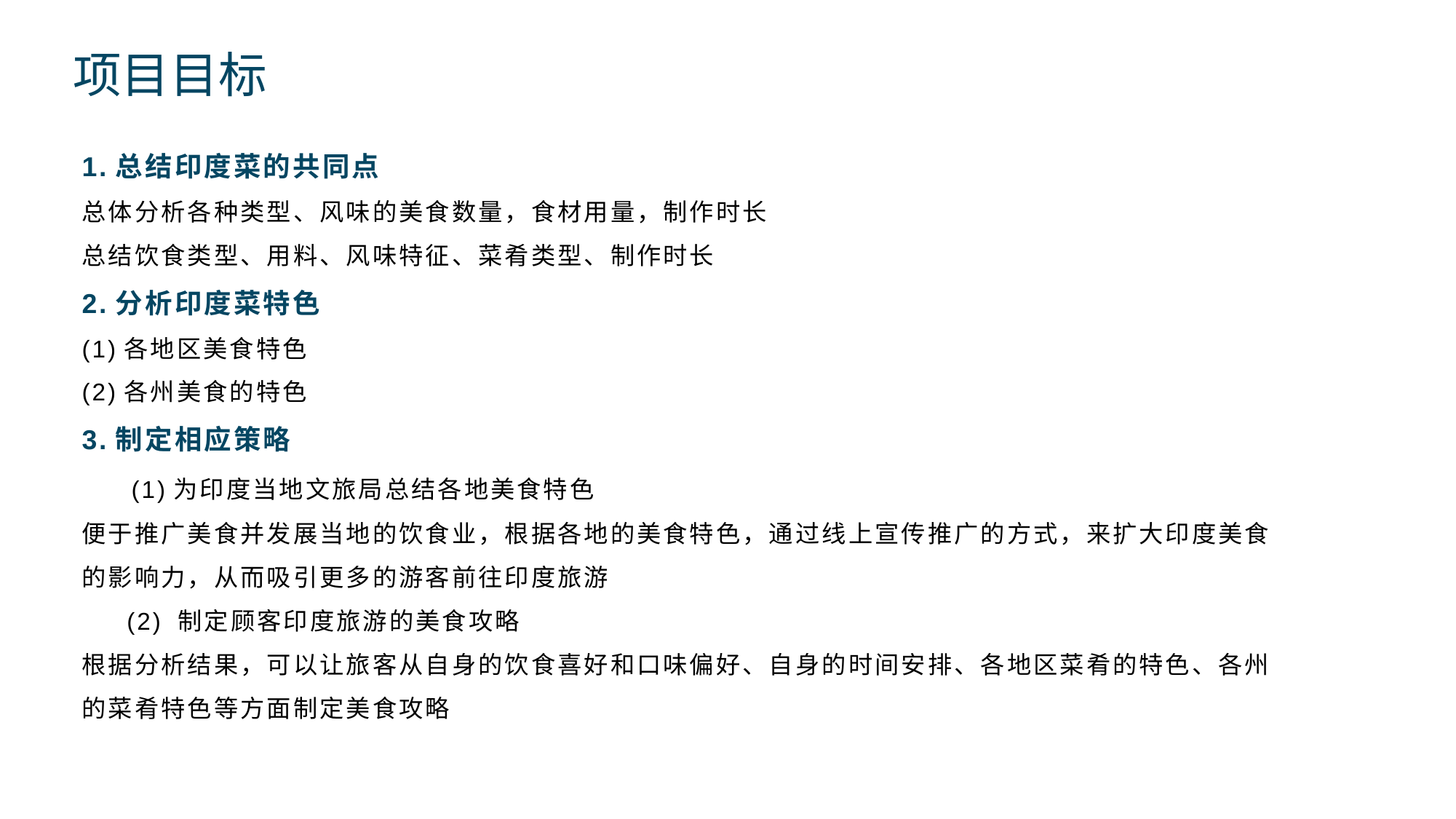

项目目标
1.总结印度菜的共同点
总体分析各种类型、风味的美食数量，食材用量，制作时长
总结饮食类型、用料、风味特征、菜肴类型、制作时长
2.分析印度菜特色
(1)各地区美食特色
(2)各州美食的特色
3.制定相应策略
     (1)为印度当地文旅局总结各地美食特色
便于推广美食并发展当地的饮食业，根据各地的美食特色，通过线上宣传推广的方式，来扩大印度美食的影响力，从而吸引更多的游客前往印度旅游
     (2) 制定顾客印度旅游的美食攻略
根据分析结果，可以让旅客从自身的饮食喜好和口味偏好、自身的时间安排、各地区菜肴的特色、各州的菜肴特色等方面制定美食攻略